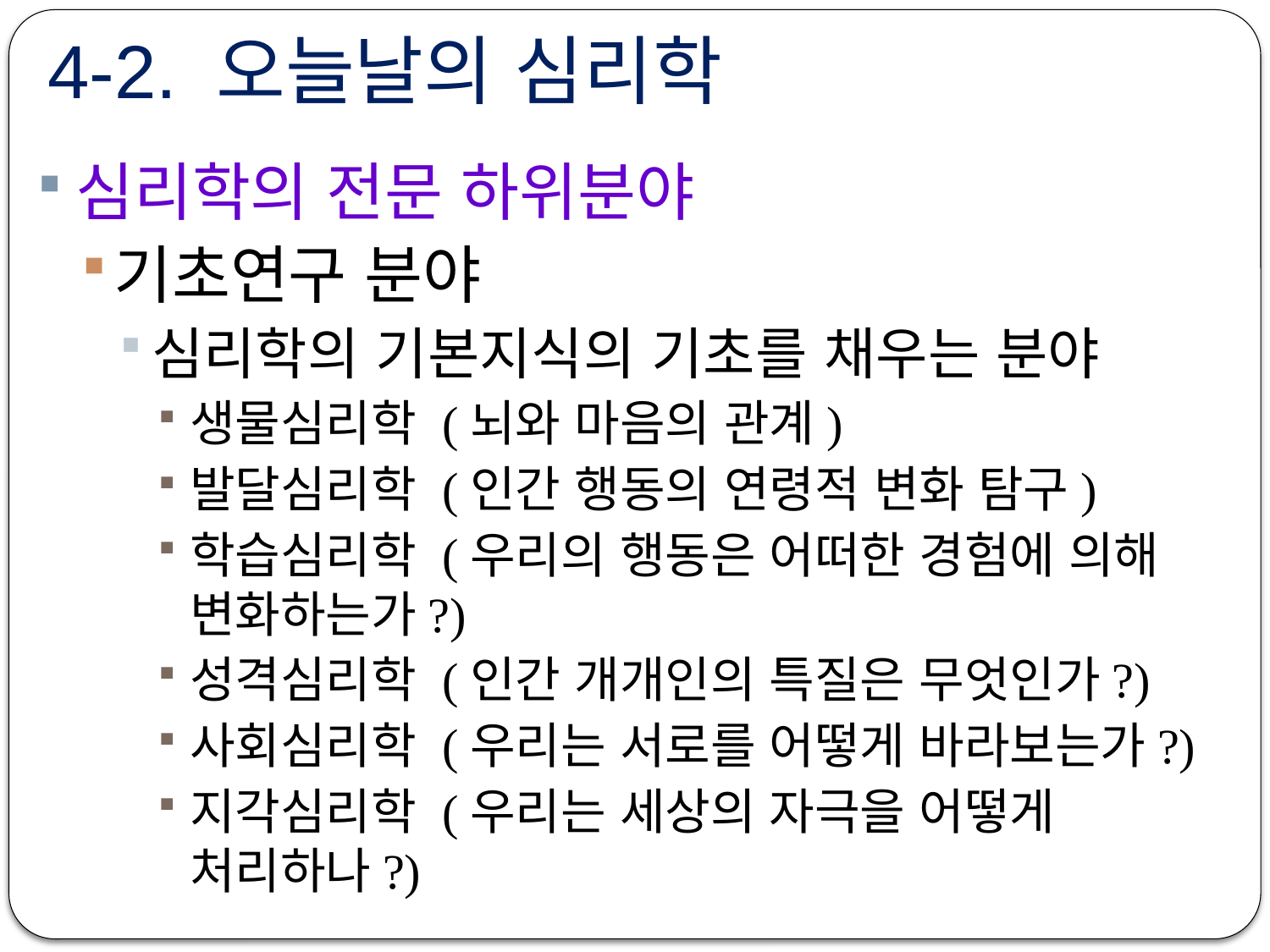

# 4-2. 오늘날의 심리학
심리학의 전문 하위분야
기초연구 분야
심리학의 기본지식의 기초를 채우는 분야
생물심리학 (뇌와 마음의 관계)
발달심리학 (인간 행동의 연령적 변화 탐구)
학습심리학 (우리의 행동은 어떠한 경험에 의해 변화하는가?)
성격심리학 (인간 개개인의 특질은 무엇인가?)
사회심리학 (우리는 서로를 어떻게 바라보는가?)
지각심리학 (우리는 세상의 자극을 어떻게 처리하나?)